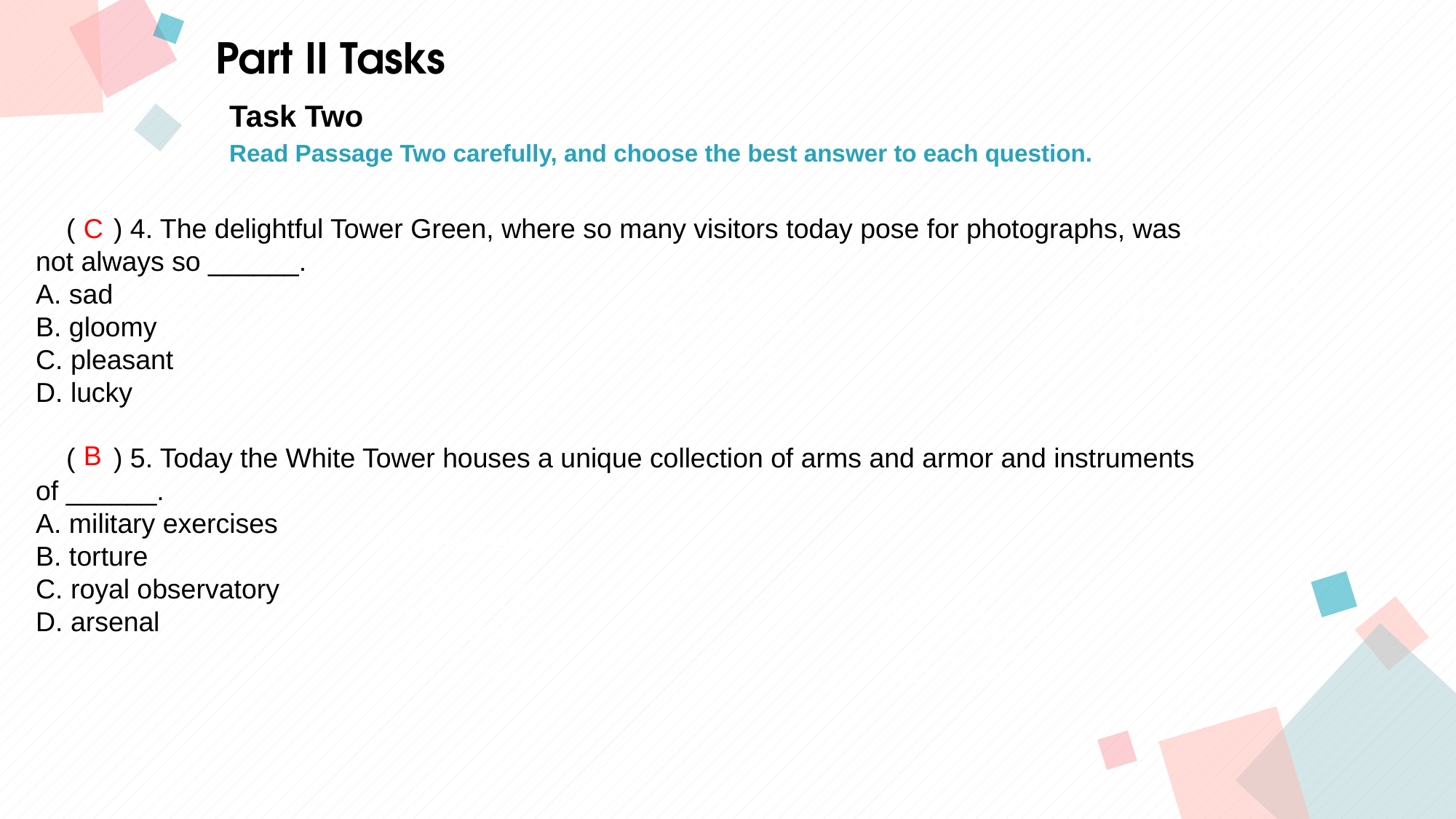

Part II Tasks
Task Two
Read Passage Two carefully, and choose the best answer to each question.
    (     ) 4. The delightful Tower Green, where so many visitors today pose for photographs, was
not always so ______.
A. sad
B. gloomy
C. pleasant
D. lucky

    (     ) 5. Today the White Tower houses a unique collection of arms and armor and instruments
of ______.
A. military exercises
B. torture
C. royal observatory
D. arsenal
C
点击此处添加标题
点击此处添加标题
标题数字等都可以通过点击和重新输入进行更改，顶部“开始”面板中可以对字体、字号、颜色等进行修改。建议正文8-14号字，1.3倍字间距。
标题数字等都可以通过点击和重新输入进行更改，顶部“开始”面板中可以对字体、字号、颜色等进行修改。建议正文8-14号字，1.3倍字间距。
标题数字等都可以通过点击和重新输入进行更改，顶部“开始”面板中可以对字体、字号、颜色等进行修改。建议正文8-14号字，1.3倍字间距。
B
点击此处添加标题
标题数字等都可以通过点击和重新输入进行更改，顶部“开始”面板中可以对字体、字号、颜色等进行修改。建议正文8-14号字，1.3倍字间距。
标题数字等都可以通过点击和重新输入进行更改，顶部“开始”面板中可以对字体、字号、颜色等进行修改。建议正文8-14号字，1.3倍字间距。